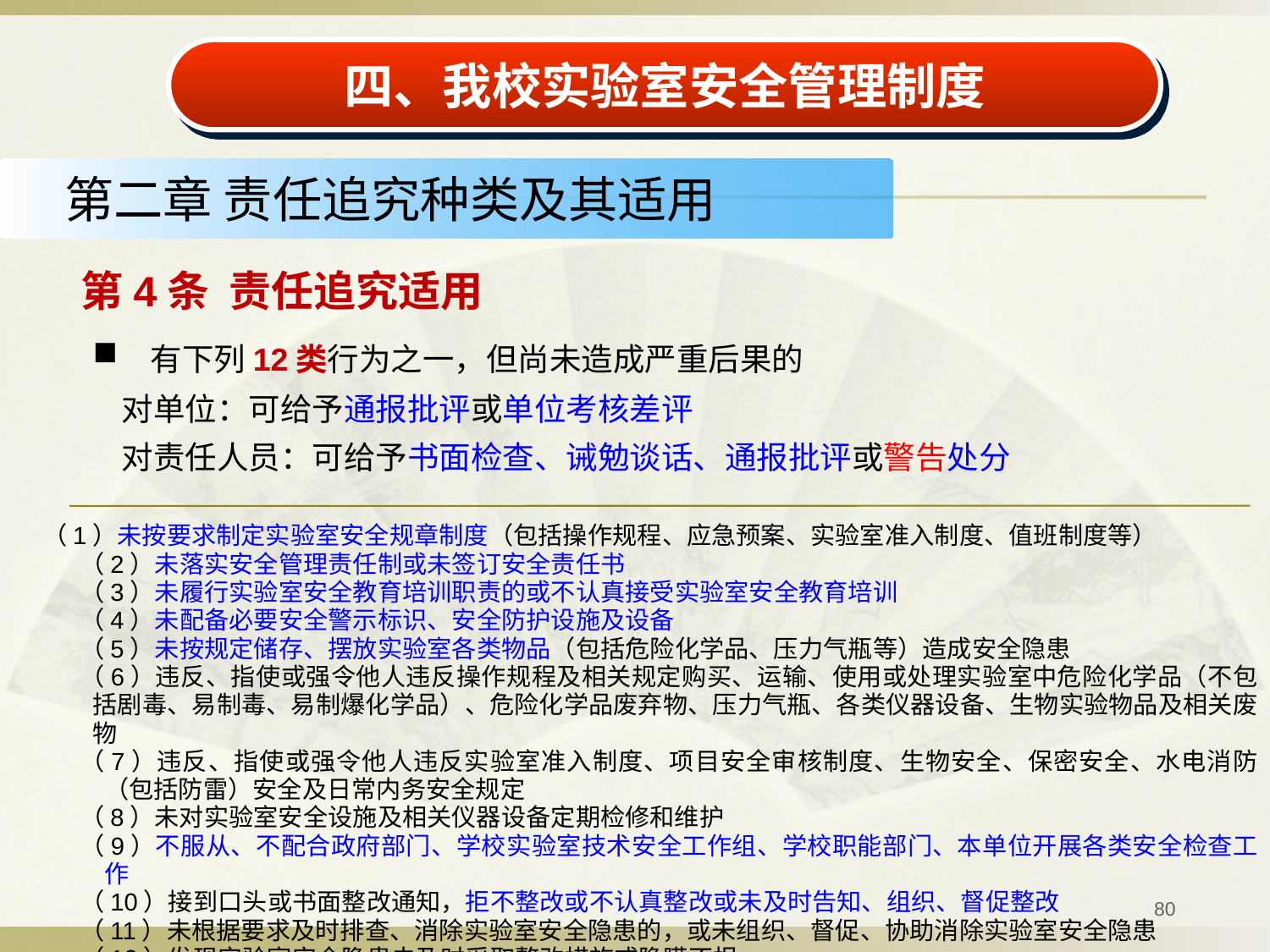

四、我校实验室安全管理制度
第二章 责任追究种类及其适用
   第4条  责任追究适用
   有下列12类行为之一，但尚未造成严重后果的
          对单位：可给予通报批评或单位考核差评
          对责任人员：可给予书面检查、诫勉谈话、通报批评或警告处分

（1）未按要求制定实验室安全规章制度（包括操作规程、应急预案、实验室准入制度、值班制度等）
（2）未落实安全管理责任制或未签订安全责任书
（3）未履行实验室安全教育培训职责的或不认真接受实验室安全教育培训
（4）未配备必要安全警示标识、安全防护设施及设备
（5）未按规定储存、摆放实验室各类物品（包括危险化学品、压力气瓶等）造成安全隐患
（6）违反、指使或强令他人违反操作规程及相关规定购买、运输、使用或处理实验室中危险化学品（不包括剧毒、易制毒、易制爆化学品）、危险化学品废弃物、压力气瓶、各类仪器设备、生物实验物品及相关废物
（7）违反、指使或强令他人违反实验室准入制度、项目安全审核制度、生物安全、保密安全、水电消防（包括防雷）安全及日常内务安全规定
（8）未对实验室安全设施及相关仪器设备定期检修和维护
（9）不服从、不配合政府部门、学校实验室技术安全工作组、学校职能部门、本单位开展各类安全检查工作
（10）接到口头或书面整改通知，拒不整改或不认真整改或未及时告知、组织、督促整改
（11）未根据要求及时排查、消除实验室安全隐患的，或未组织、督促、协助消除实验室安全隐患
（12）发现实验室安全隐患未及时采取整改措施或隐瞒不报
80